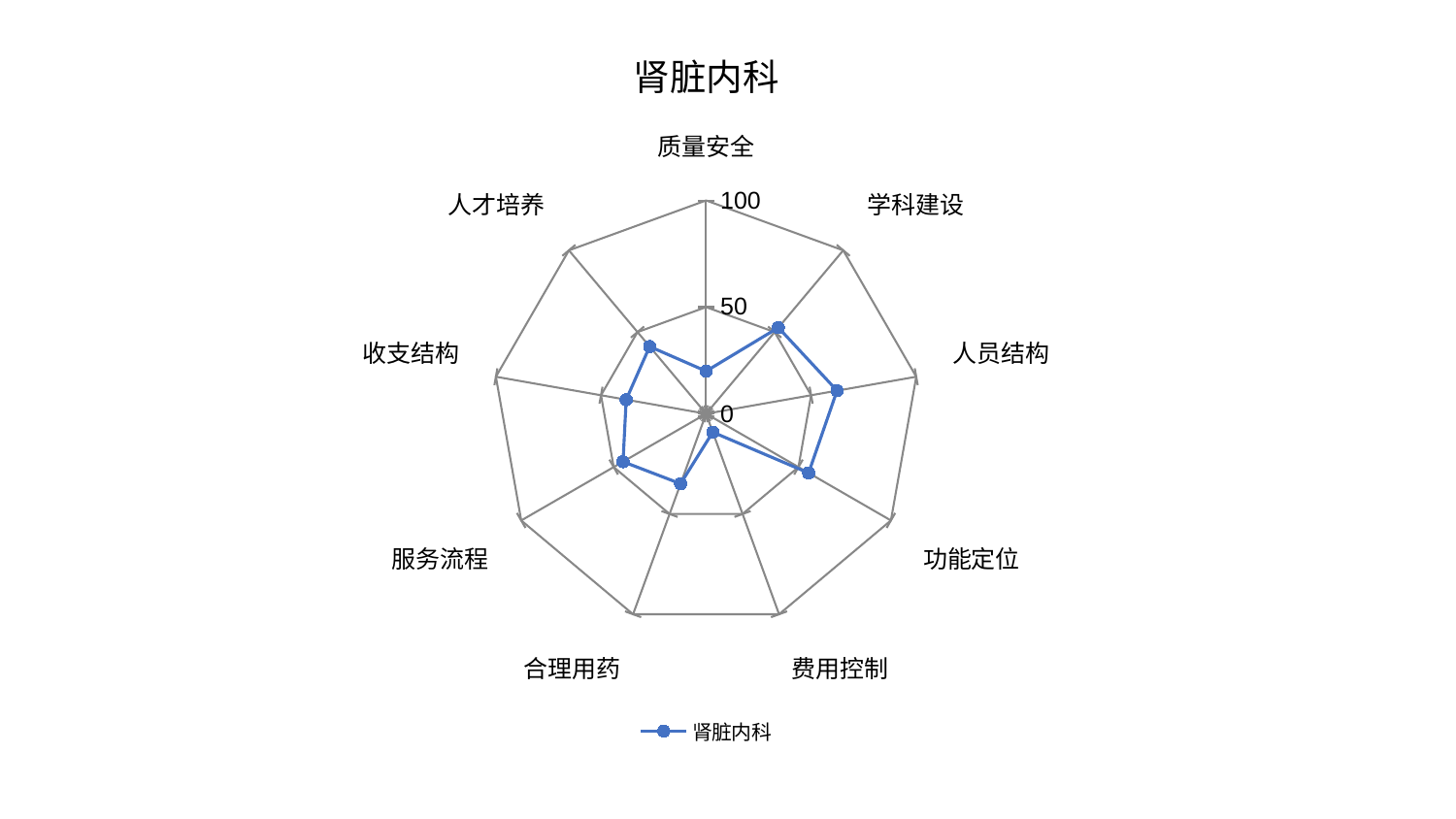

### Chart: 肾脏内科

| Category | 肾脏内科 |
|---|---|
| 质量安全 | 19.97212200347695 |
| 学科建设 | 52.710991177983836 |
| 人员结构 | 62.30425587381482 |
| 功能定位 | 55.48657235739582 |
| 费用控制 | 9.186390366663227 |
| 合理用药 | 34.91009647891081 |
| 服务流程 | 44.94092827356248 |
| 收支结构 | 38.00420085269291 |
| 人才培养 | 41.15383207516166 |
108